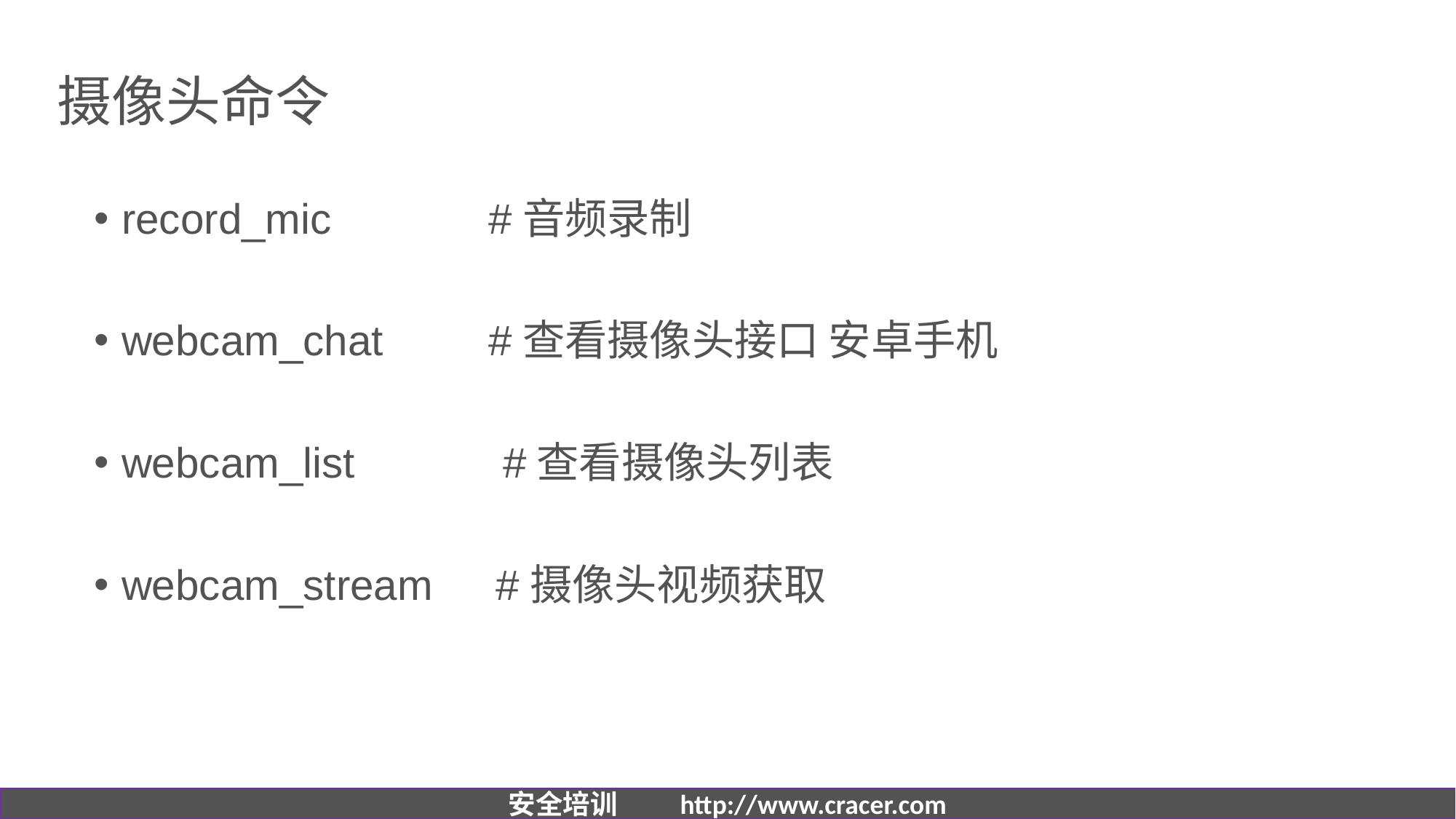

# 摄像头命令
record_mic　　　 #音频录制

webcam_chat　　#查看摄像头接口 安卓手机

webcam_list　　　#查看摄像头列表

webcam_stream　#摄像头视频获取